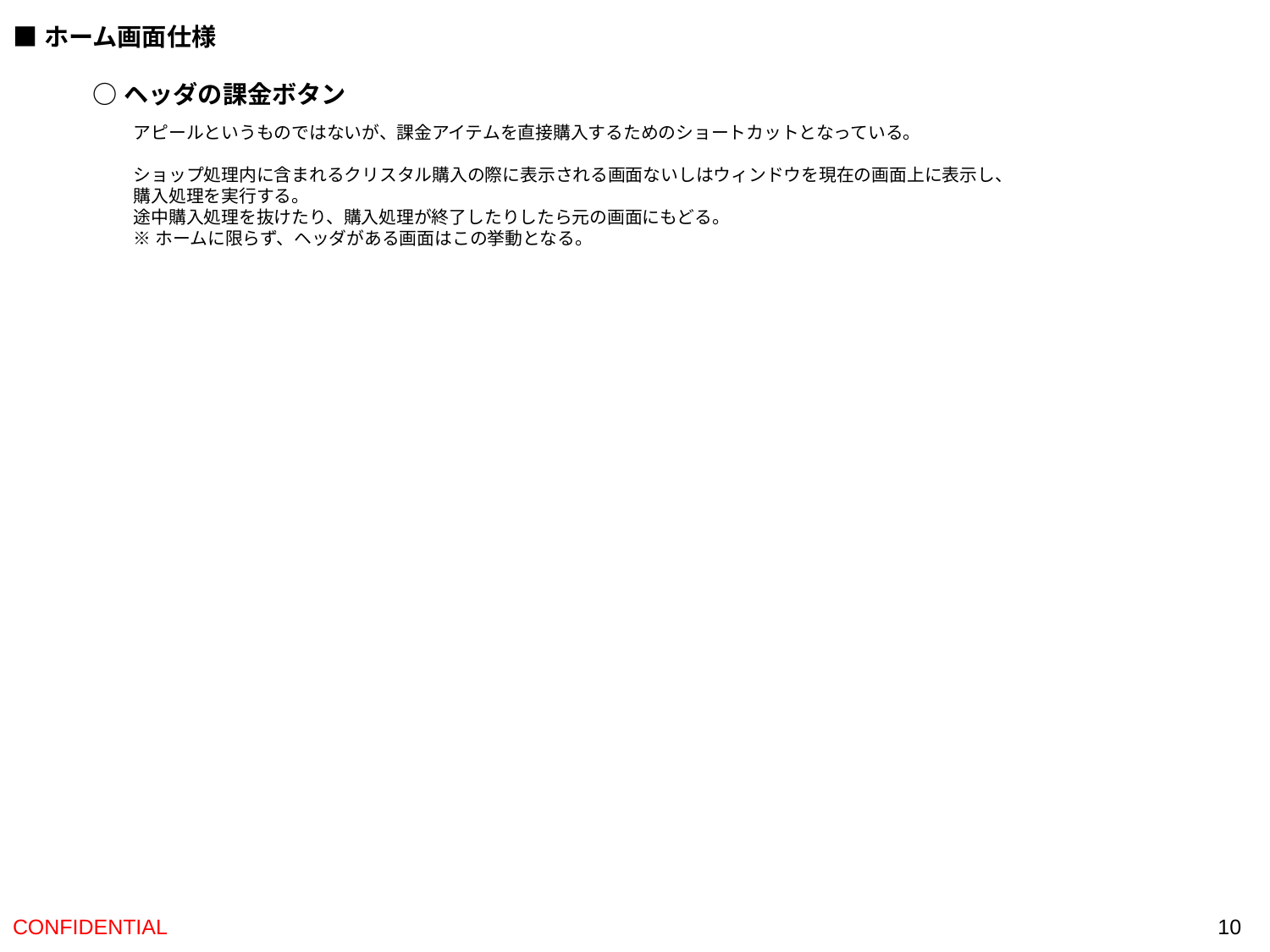

■ホーム画面仕様
○ヘッダの課金ボタン
アピールというものではないが、課金アイテムを直接購入するためのショートカットとなっている。

ショップ処理内に含まれるクリスタル購入の際に表示される画面ないしはウィンドウを現在の画面上に表示し、
購入処理を実行する。
途中購入処理を抜けたり、購入処理が終了したりしたら元の画面にもどる。
※ホームに限らず、ヘッダがある画面はこの挙動となる。
10
CONFIDENTIAL